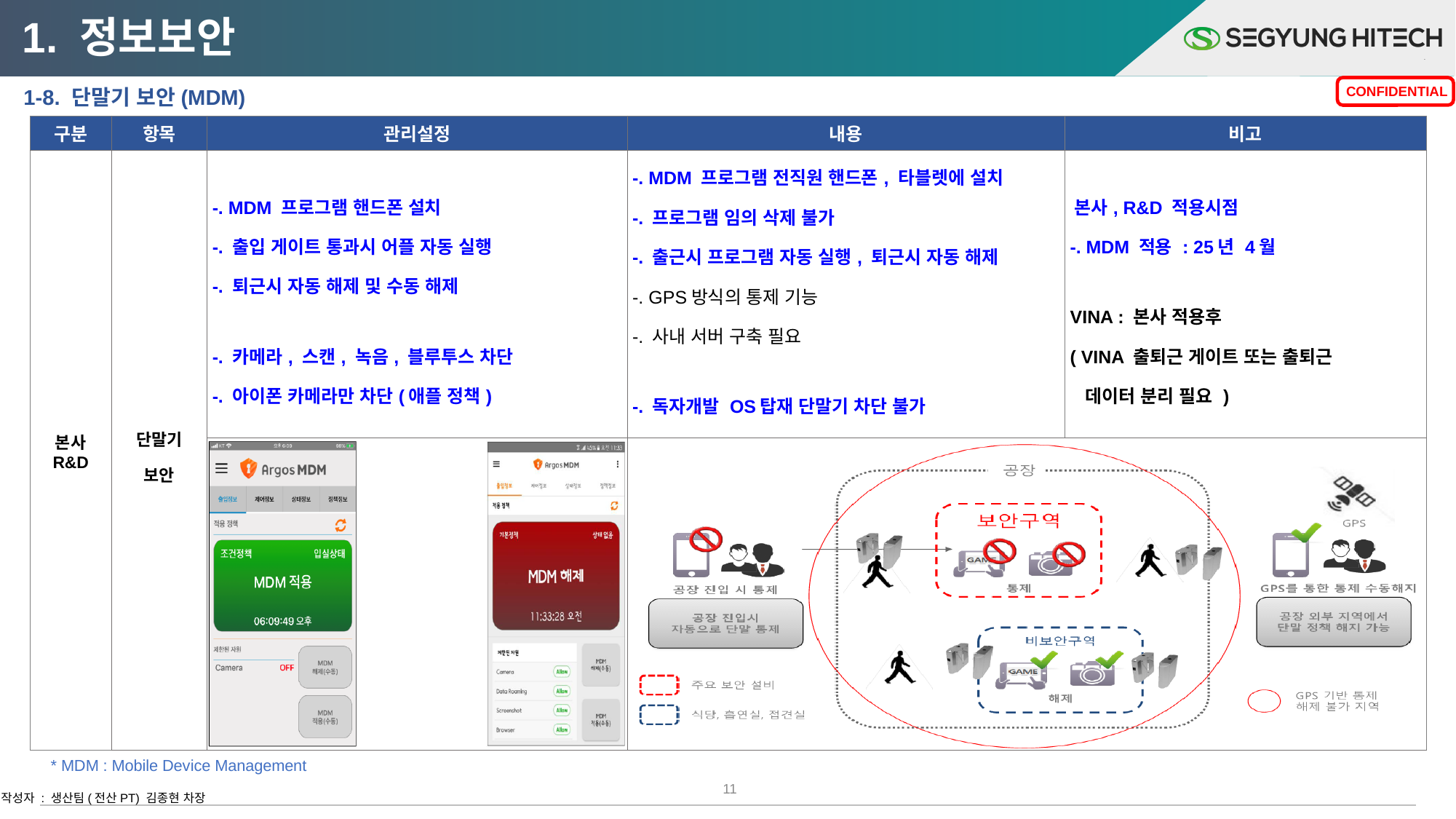

1. 정보보안
 1-8. 단말기 보안(MDM)
| 구분 | 항목 | 관리설정 | 내용 | 비고 |
| --- | --- | --- | --- | --- |
| 본사 R&D | 단말기 보안 | -. MDM 프로그램 핸드폰 설치 -. 출입 게이트 통과시 어플 자동 실행 -. 퇴근시 자동 해제 및 수동 해제 -. 카메라, 스캔, 녹음, 블루투스 차단 -. 아이폰 카메라만 차단(애플 정책) | -. MDM 프로그램 전직원 핸드폰, 타블렛에 설치 -. 프로그램 임의 삭제 불가 -. 출근시 프로그램 자동 실행, 퇴근시 자동 해제 -. GPS방식의 통제 기능 -. 사내 서버 구축 필요 -. 독자개발 OS탑재 단말기 차단 불가 (샤오미,노키아,오포, 중국산 폰 등) | 본사, R&D 적용시점 -. MDM 적용 : 25년 4월 VINA : 본사 적용후 ( VINA 출퇴근 게이트 또는 출퇴근 데이터 분리 필요 ) |
|  |  |  |  |  |
* MDM : Mobile Device Management
11